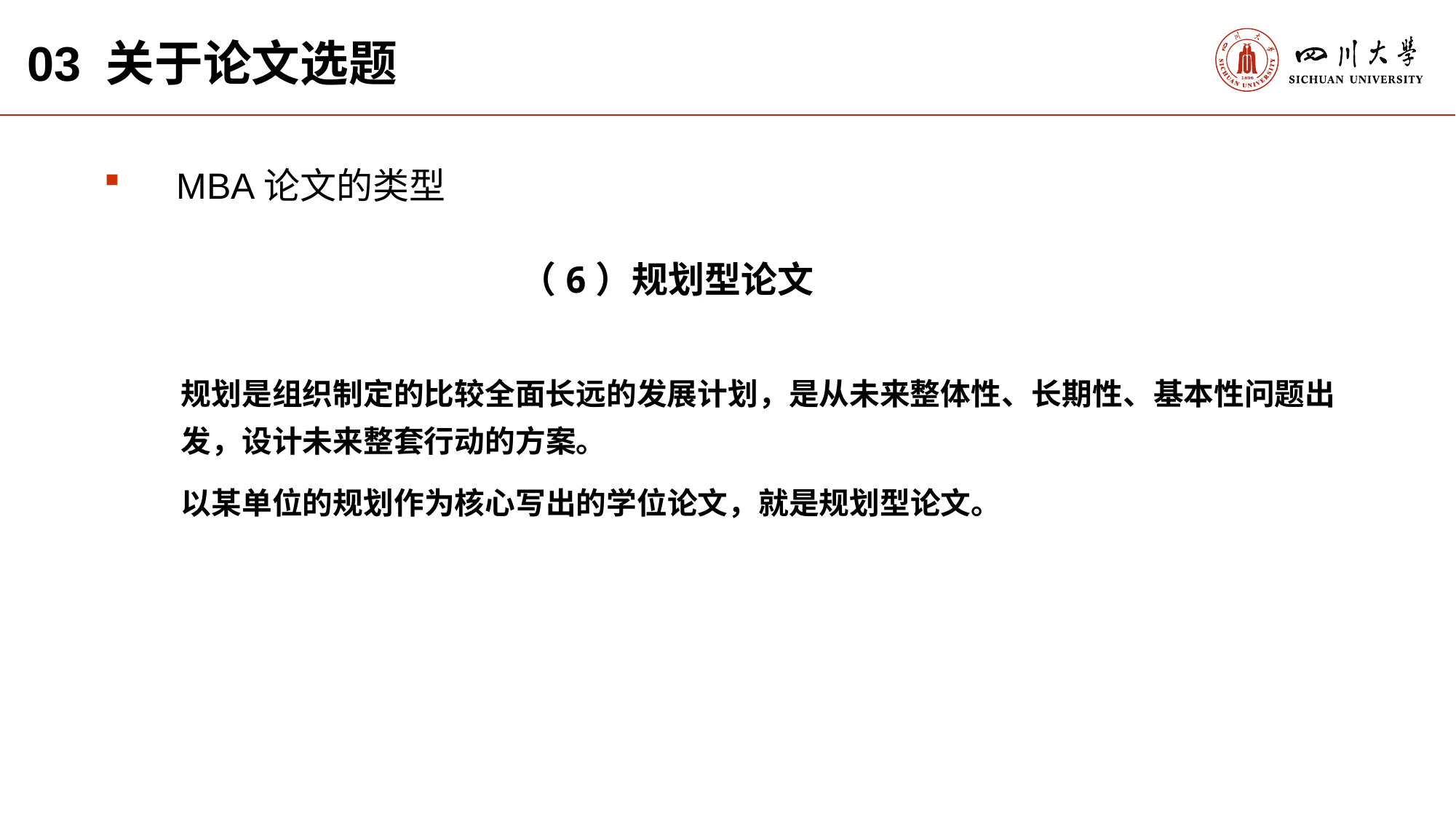

03 关于论文选题
MBA论文的类型
（6）规划型论文
规划是组织制定的比较全面长远的发展计划，是从未来整体性、长期性、基本性问题出发，设计未来整套行动的方案。
以某单位的规划作为核心写出的学位论文，就是规划型论文。